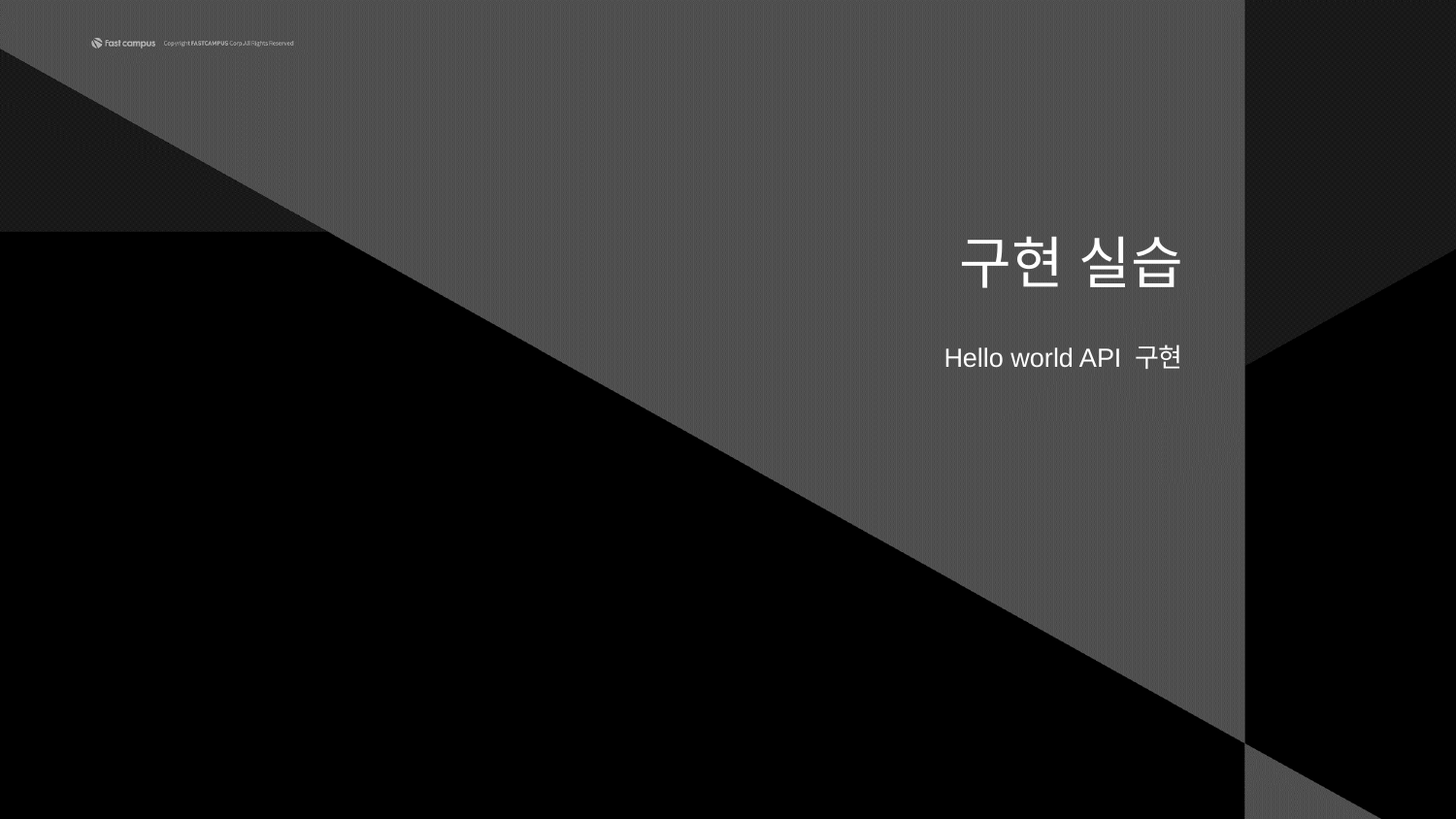

# 구현 실습
Hello world API 구현